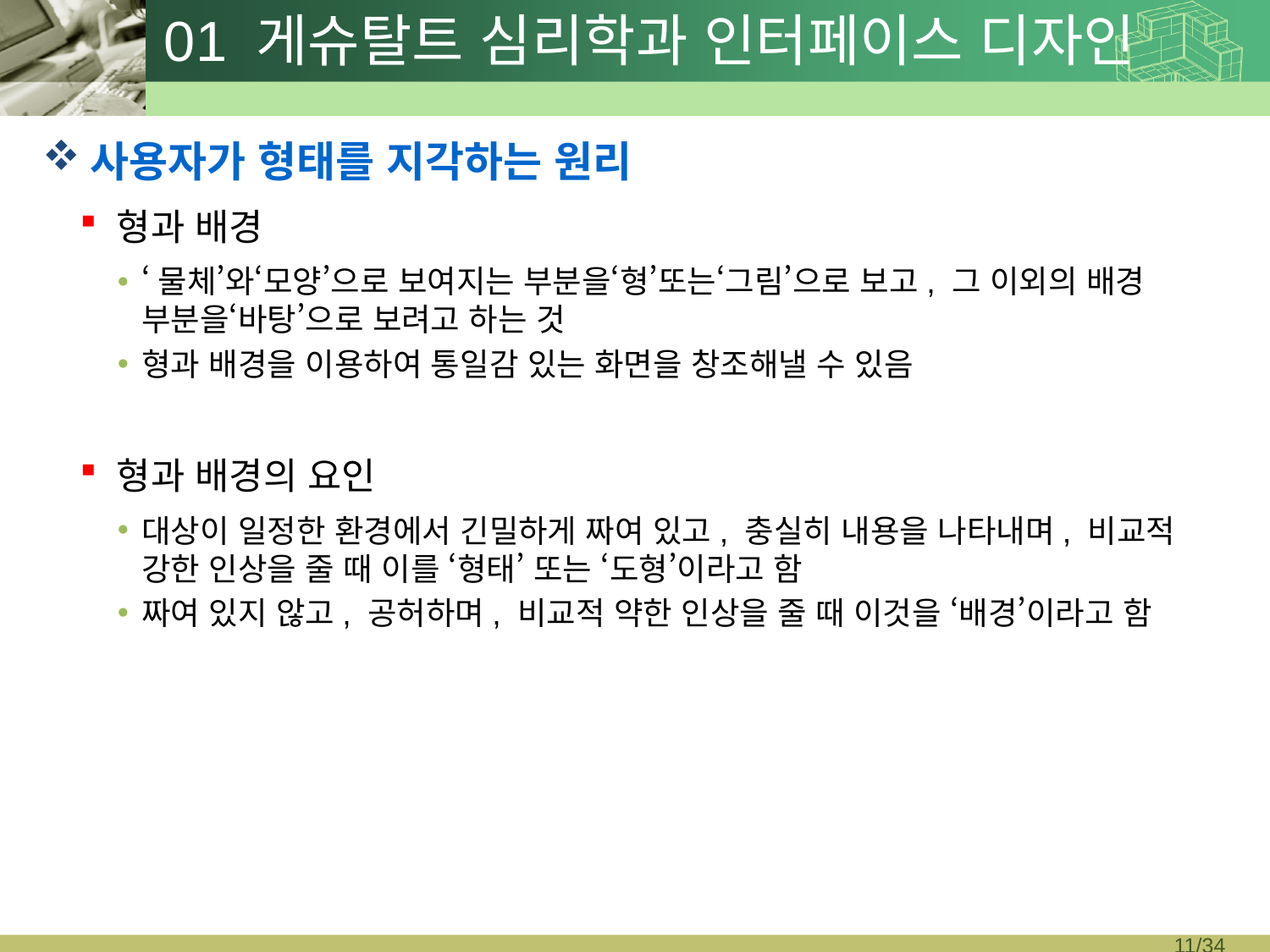

# 01 게슈탈트 심리학과 인터페이스 디자인
사용자가 형태를 지각하는 원리
형과 배경
‘물체’와‘모양’으로 보여지는 부분을‘형’또는‘그림’으로 보고, 그 이외의 배경 부분을‘바탕’으로 보려고 하는 것
형과 배경을 이용하여 통일감 있는 화면을 창조해낼 수 있음

형과 배경의 요인
대상이 일정한 환경에서 긴밀하게 짜여 있고, 충실히 내용을 나타내며, 비교적 강한 인상을 줄 때 이를 ‘형태’ 또는 ‘도형’이라고 함
짜여 있지 않고, 공허하며, 비교적 약한 인상을 줄 때 이것을 ‘배경’이라고 함